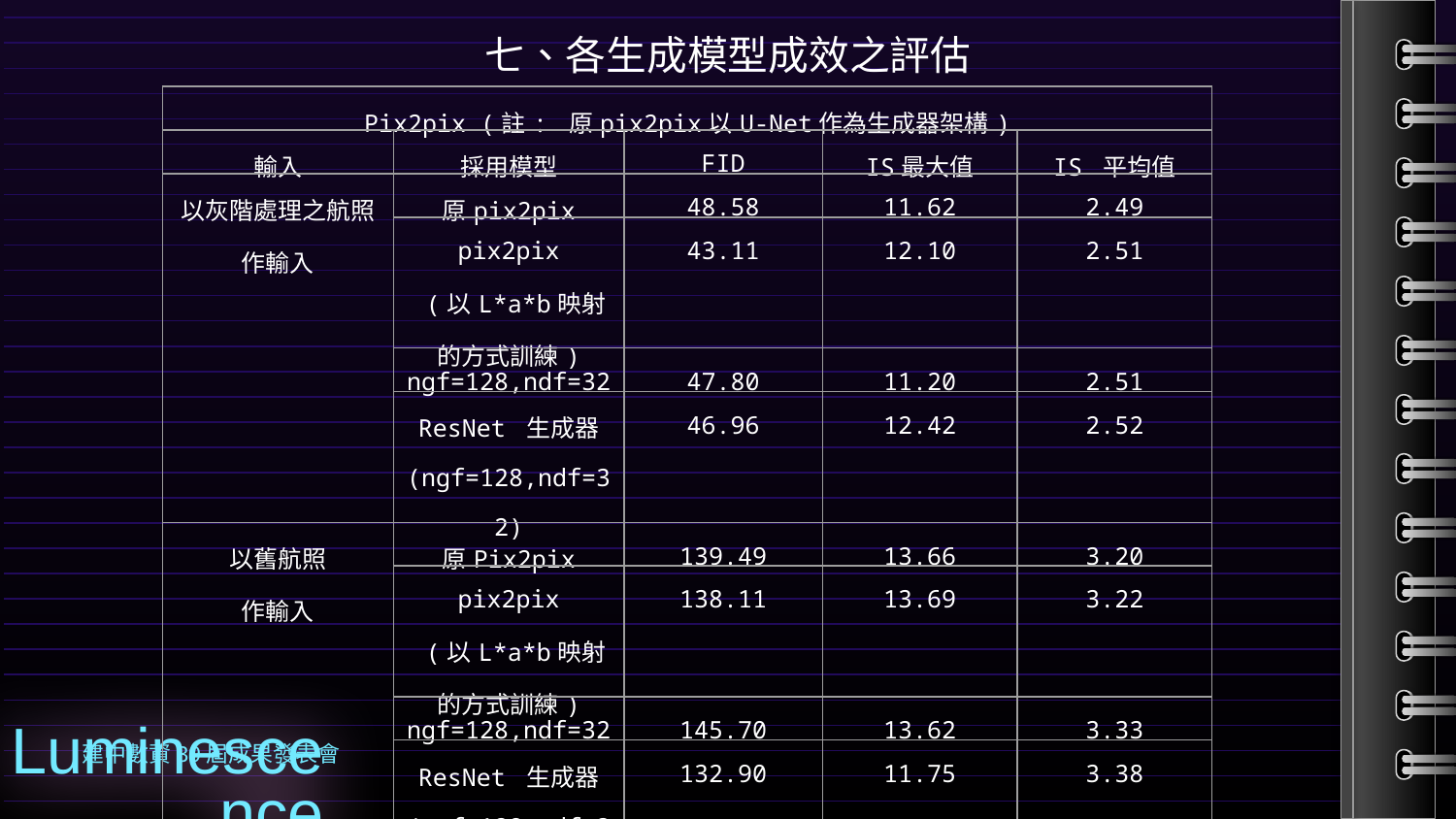

七、各生成模型成效之評估
| Pix2pix (註: 原pix2pix以U-Net作為生成器架構) |  |  |  |  |
| --- | --- | --- | --- | --- |
| 輸入 | 採用模型 | FID | IS最大值 | IS 平均值 |
| 以灰階處理之航照作輸入 | 原pix2pix | 48.58 | 11.62 | 2.49 |
|  | pix2pix (以L\*a\*b映射的方式訓練) | 43.11 | 12.10 | 2.51 |
|  | ngf=128,ndf=32 | 47.80 | 11.20 | 2.51 |
|  | ResNet 生成器 (ngf=128,ndf=32) | 46.96 | 12.42 | 2.52 |
| 以舊航照 作輸入 | 原Pix2pix | 139.49 | 13.66 | 3.20 |
|  | pix2pix (以L\*a\*b映射的方式訓練) | 138.11 | 13.69 | 3.22 |
|  | ngf=128,ndf=32 | 145.70 | 13.62 | 3.33 |
|  | ResNet 生成器 (ngf=128,ndf=32) | 132.90 | 11.75 | 3.38 |
建中數資39屆成果發表會
Luminescence